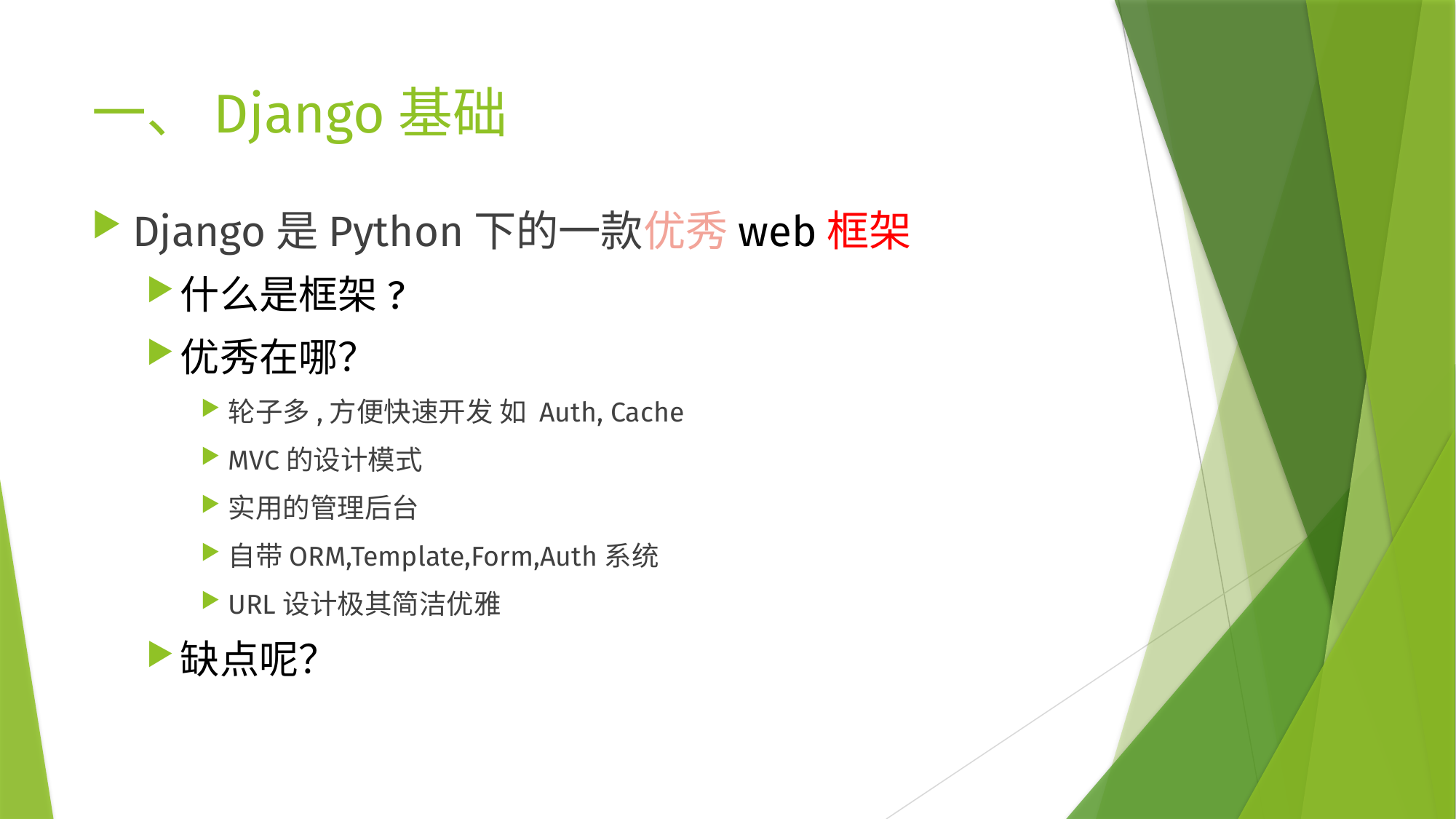

# 一、Django基础
Django是Python下的一款优秀web框架
什么是框架?
优秀在哪？
轮子多,方便快速开发 如 Auth, Cache
MVC的设计模式
实用的管理后台
自带ORM,Template,Form,Auth系统
URL设计极其简洁优雅
缺点呢？